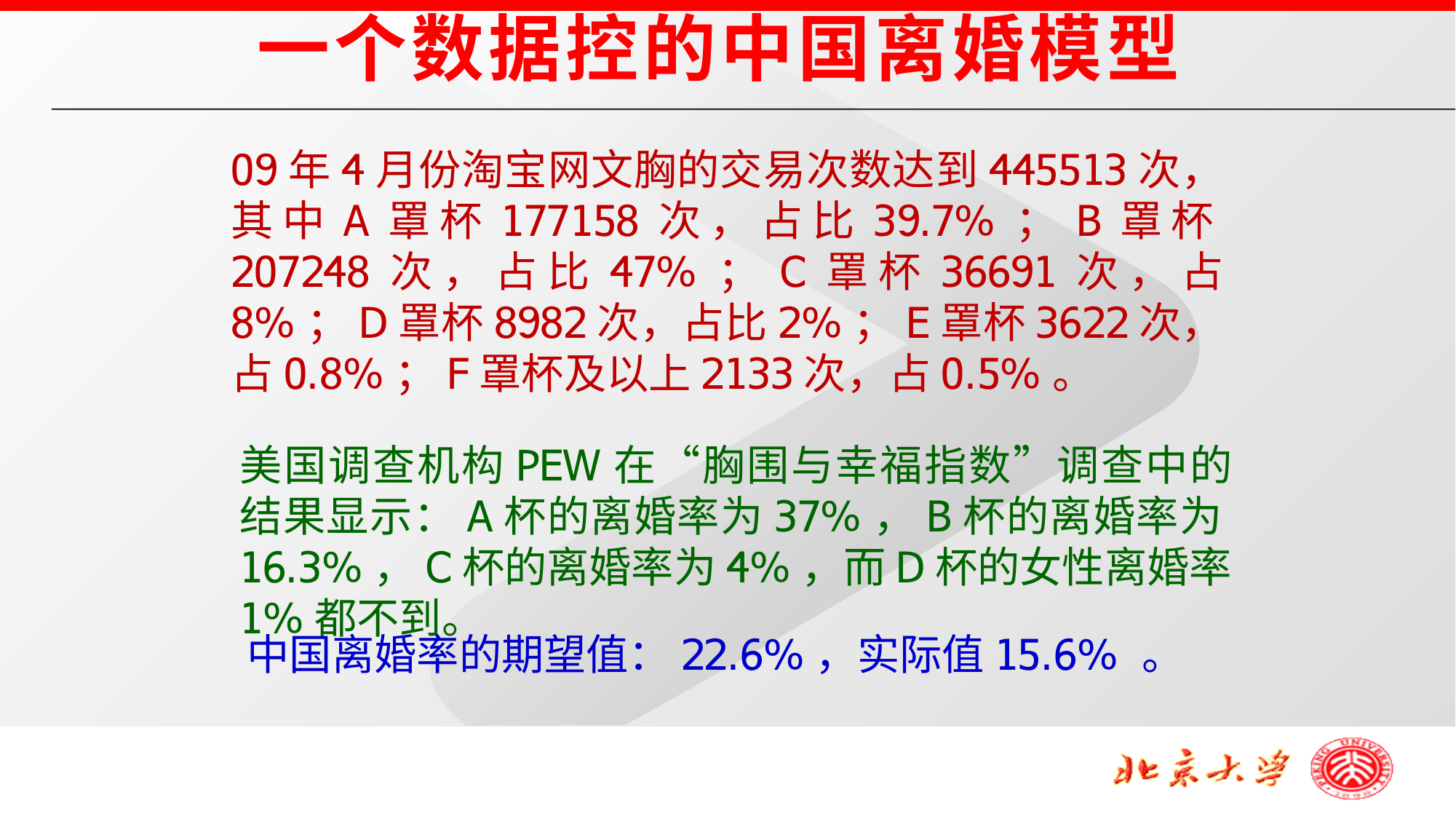

一个数据控的中国离婚模型
09年4月份淘宝网文胸的交易次数达到445513次，其中A罩杯177158次，占比39.7%；B罩杯207248次，占比47%；C罩杯36691次，占 8%；D罩杯8982次，占比2%；E罩杯3622次，占0.8%；F罩杯及以上2133次，占0.5%。
美国调查机构PEW在“胸围与幸福指数”调查中的结果显示：A杯的离婚率为37%，B杯的离婚率为16.3%，C杯的离婚率为4%，而D杯的女性离婚率1%都不到。
中国离婚率的期望值：22.6%，实际值15.6% 。